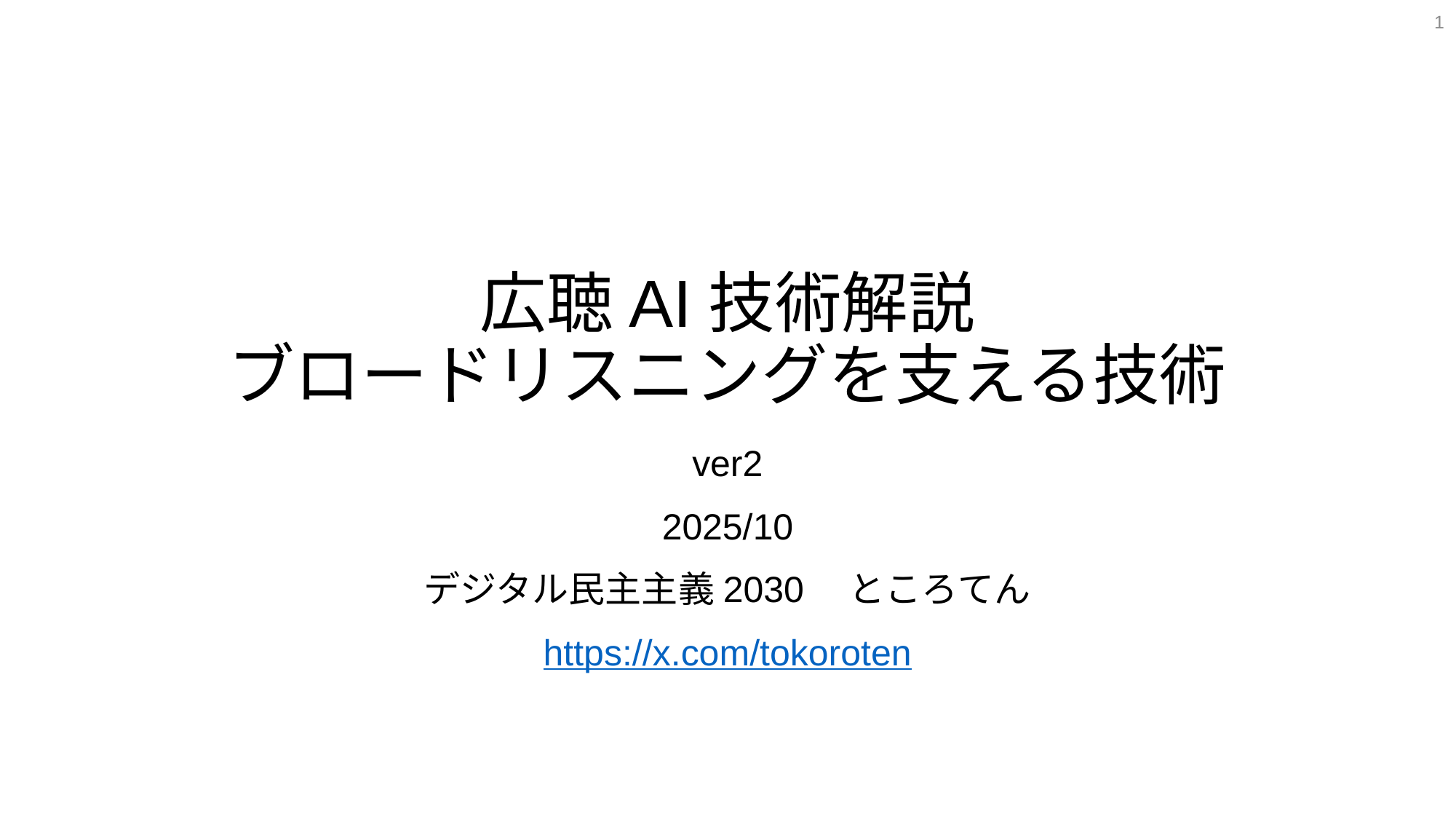

1
# 広聴AI技術解説 ブロードリスニングを支える技術
ver2
2025/10
デジタル民主主義2030　ところてん
https://x.com/tokoroten